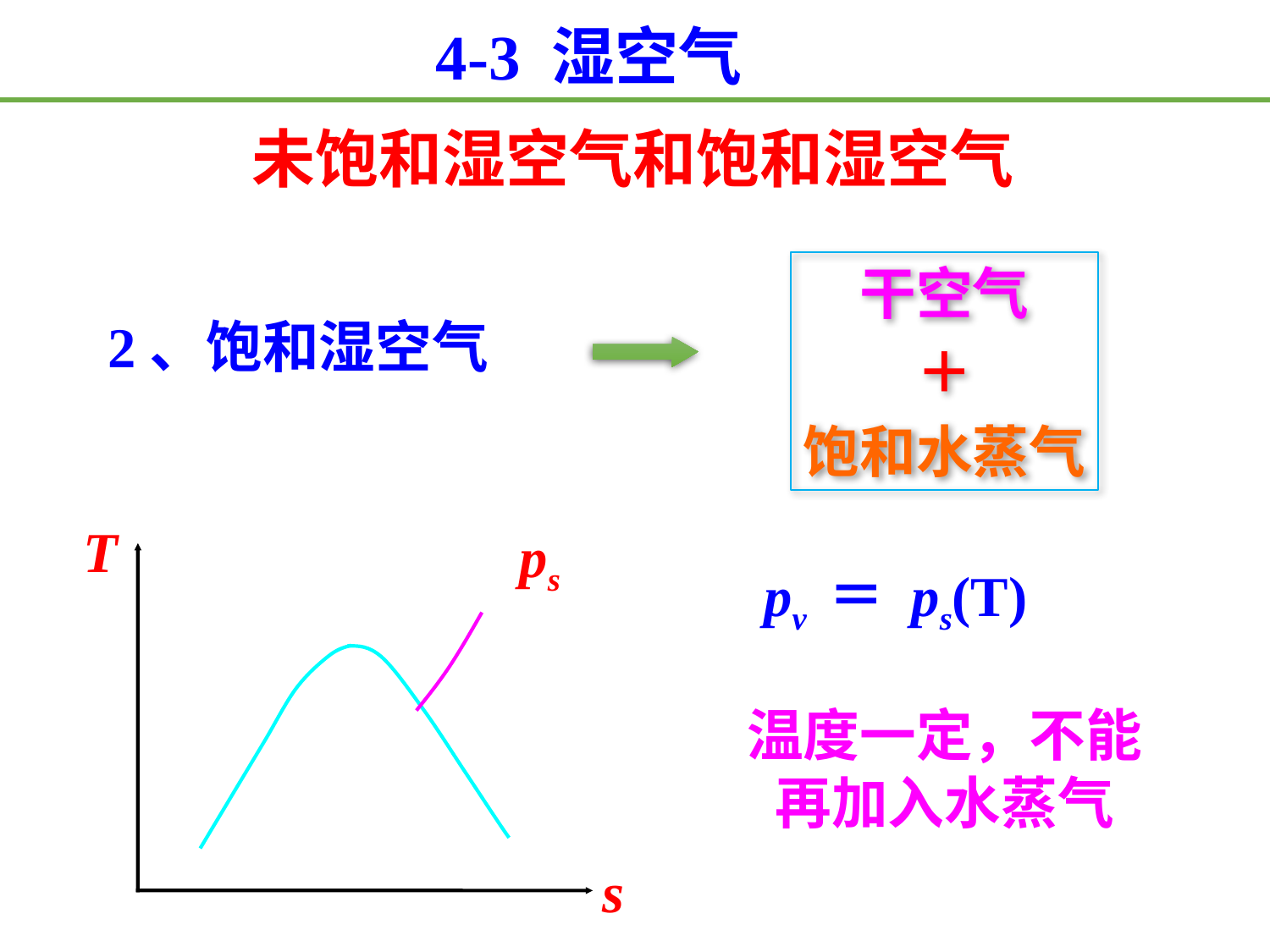

4-3 湿空气
未饱和湿空气和饱和湿空气
干空气
＋
饱和水蒸气

2、饱和湿空气
T

s

ps

pv ＝ ps(T)
温度一定，不能再加入水蒸气